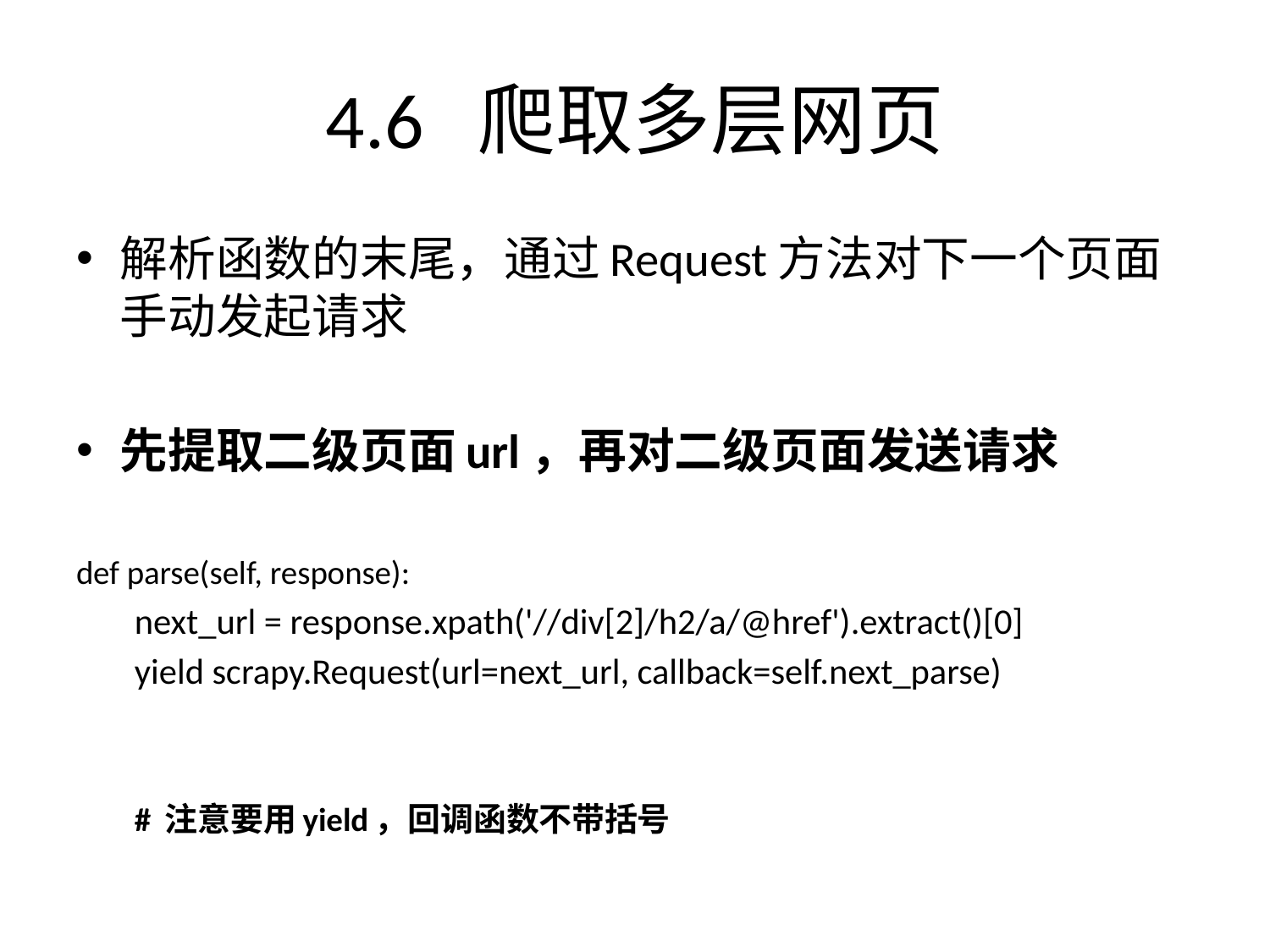

# 4.6  爬取多层网页
解析函数的末尾，通过Request方法对下一个页面手动发起请求

先提取二级页面url，再对二级页面发送请求

def parse(self, response):
next_url = response.xpath('//div[2]/h2/a/@href').extract()[0]
yield scrapy.Request(url=next_url, callback=self.next_parse)

# 注意要用yield，回调函数不带括号